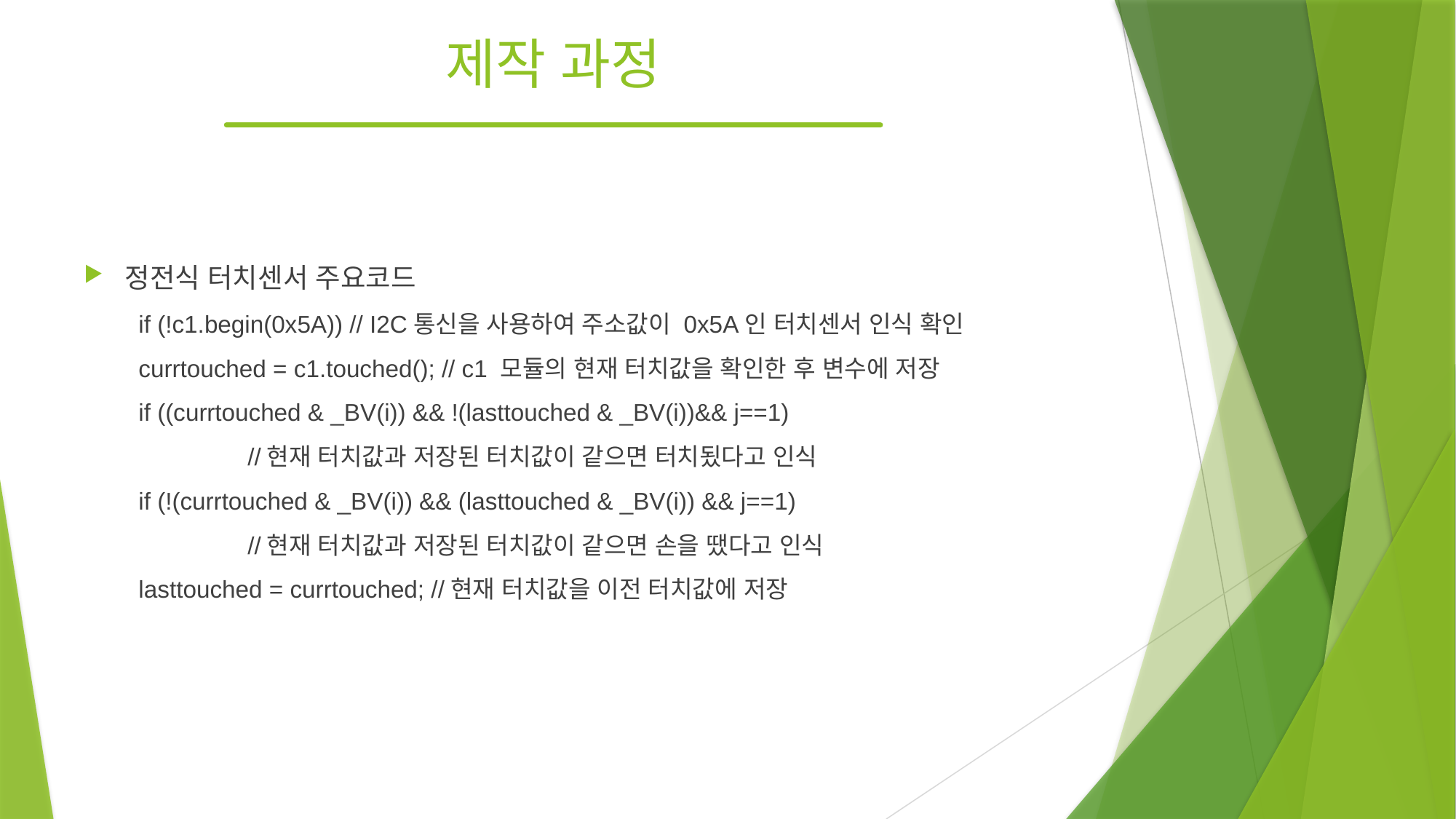

# 제작 과정
정전식 터치센서 주요코드
if (!c1.begin(0x5A)) // I2C통신을 사용하여 주소값이 0x5A인 터치센서 인식 확인
currtouched = c1.touched(); // c1 모듈의 현재 터치값을 확인한 후 변수에 저장
if ((currtouched & _BV(i)) && !(lasttouched & _BV(i))&& j==1)
	//현재 터치값과 저장된 터치값이 같으면 터치됬다고 인식
if (!(currtouched & _BV(i)) && (lasttouched & _BV(i)) && j==1)
	//현재 터치값과 저장된 터치값이 같으면 손을 땠다고 인식
lasttouched = currtouched; //현재 터치값을 이전 터치값에 저장